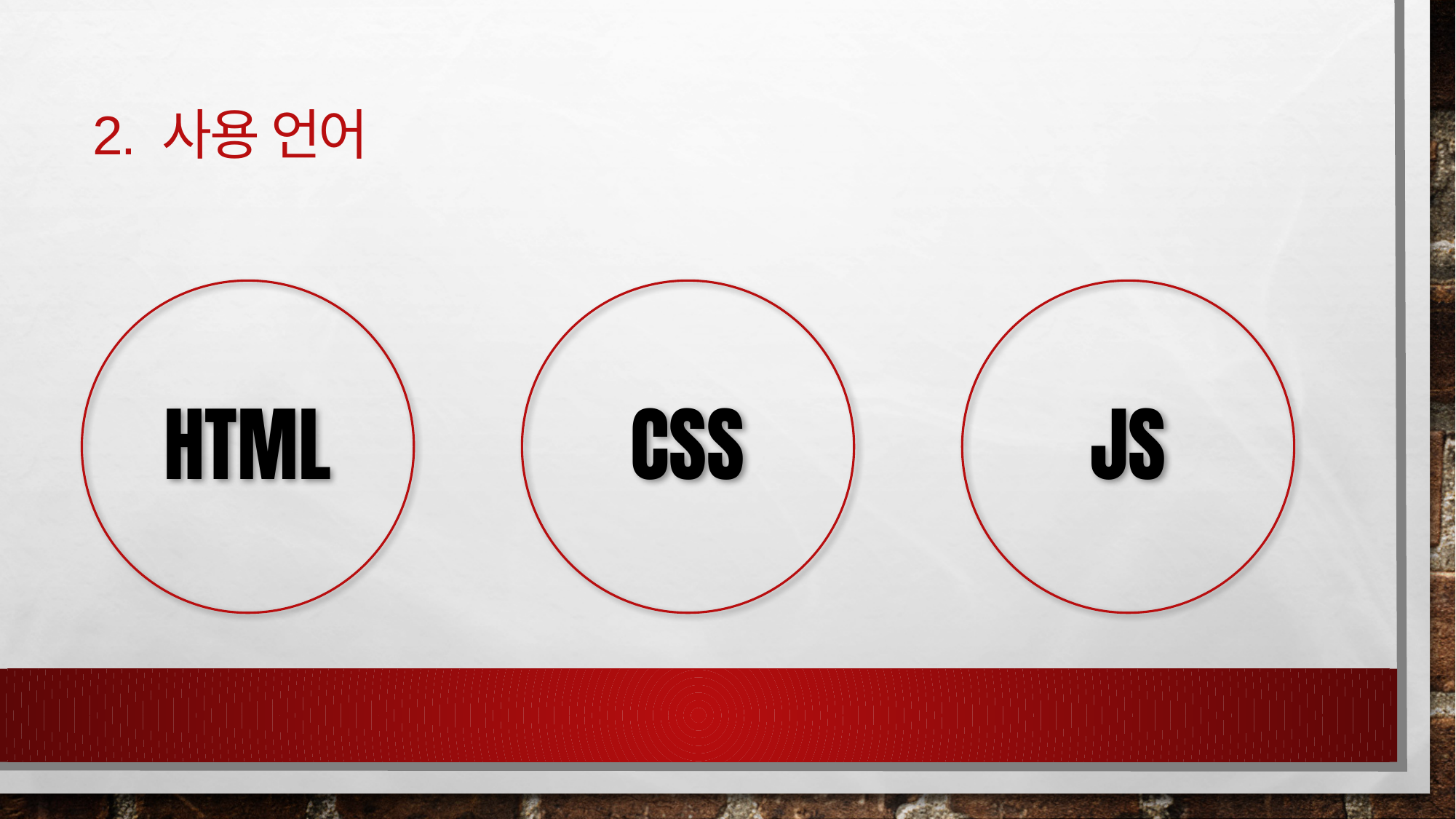

# 2. 사용 언어
HTML
CSS
JS